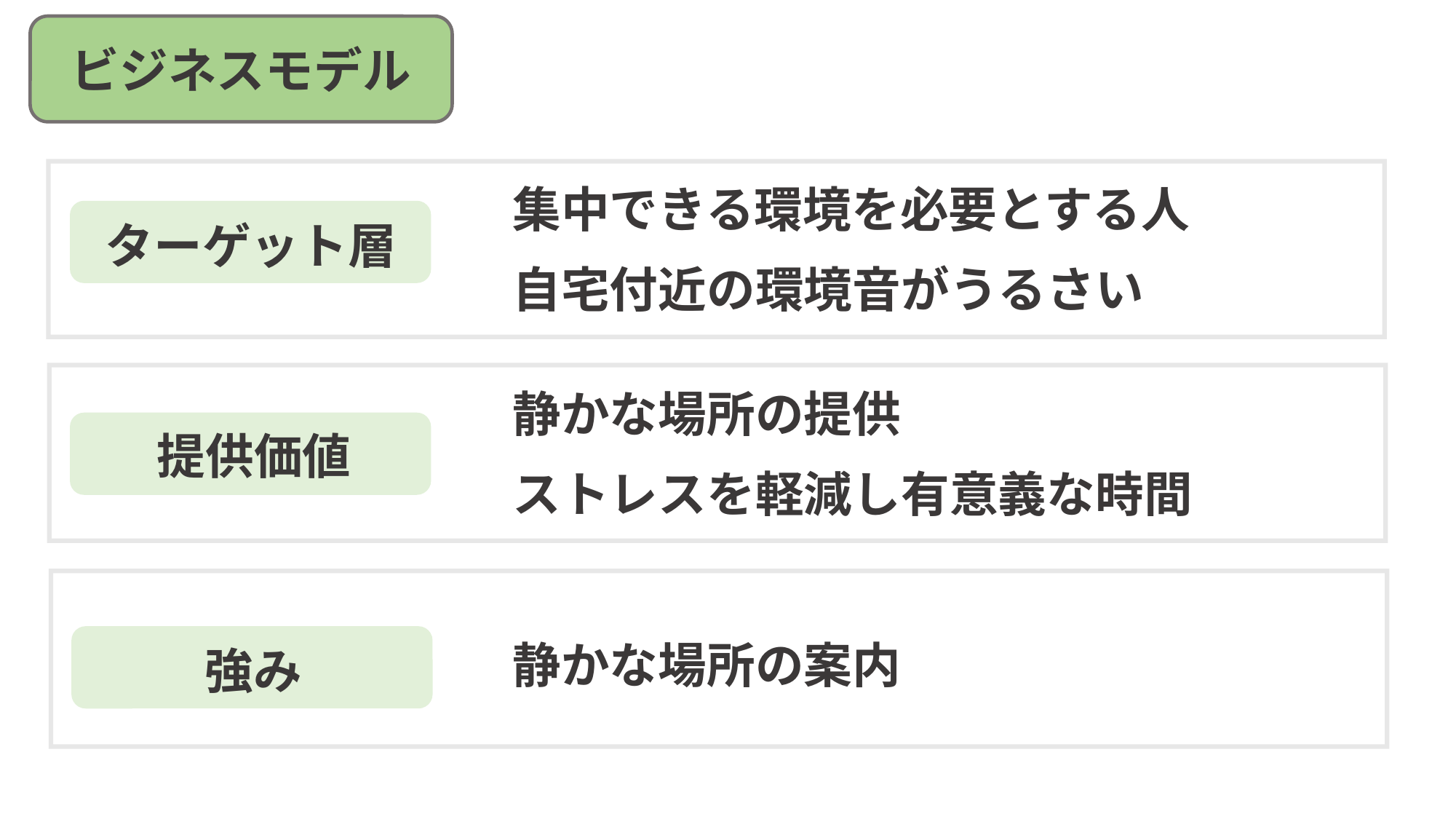

ビジネスモデル

集中できる環境を必要とする人

自宅付近の環境音がうるさい

ターゲット層

静かな場所の提供

ストレスを軽減し有意義な時間

提供価値

静かな場所の案内
強み